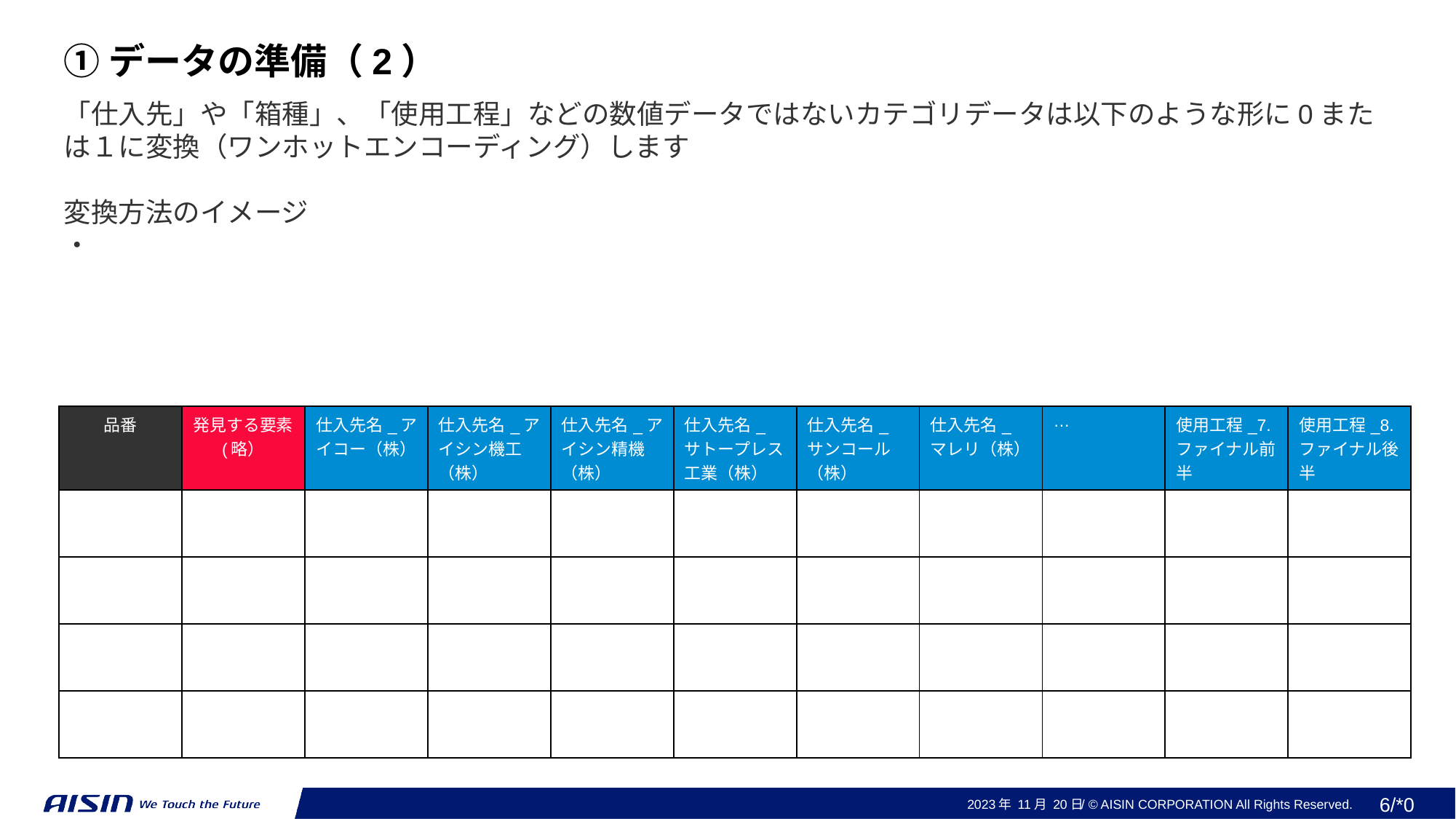

①データの準備（2）
「仕入先」や「箱種」、「使用工程」などの数値データではないカテゴリデータは以下のような形に0または１に変換（ワンホットエンコーディング）します

変換方法のイメージ
・

| 品番 | 発見する要素(略） | 仕入先名\_アイコー（株） | 仕入先名\_アイシン機工（株） | 仕入先名\_アイシン精機（株） | 仕入先名\_サトープレス工業（株） | 仕入先名\_サンコール（株） | 仕入先名\_マレリ（株） | … | 使用工程\_7.ファイナル前半 | 使用工程\_8.ファイナル後半 |
| --- | --- | --- | --- | --- | --- | --- | --- | --- | --- | --- |
|  |  |  |  |  |  |  |  |  |  |  |
|  |  |  |  |  |  |  |  |  |  |  |
|  |  |  |  |  |  |  |  |  |  |  |
|  |  |  |  |  |  |  |  |  |  |  |
2023年 11月 20日